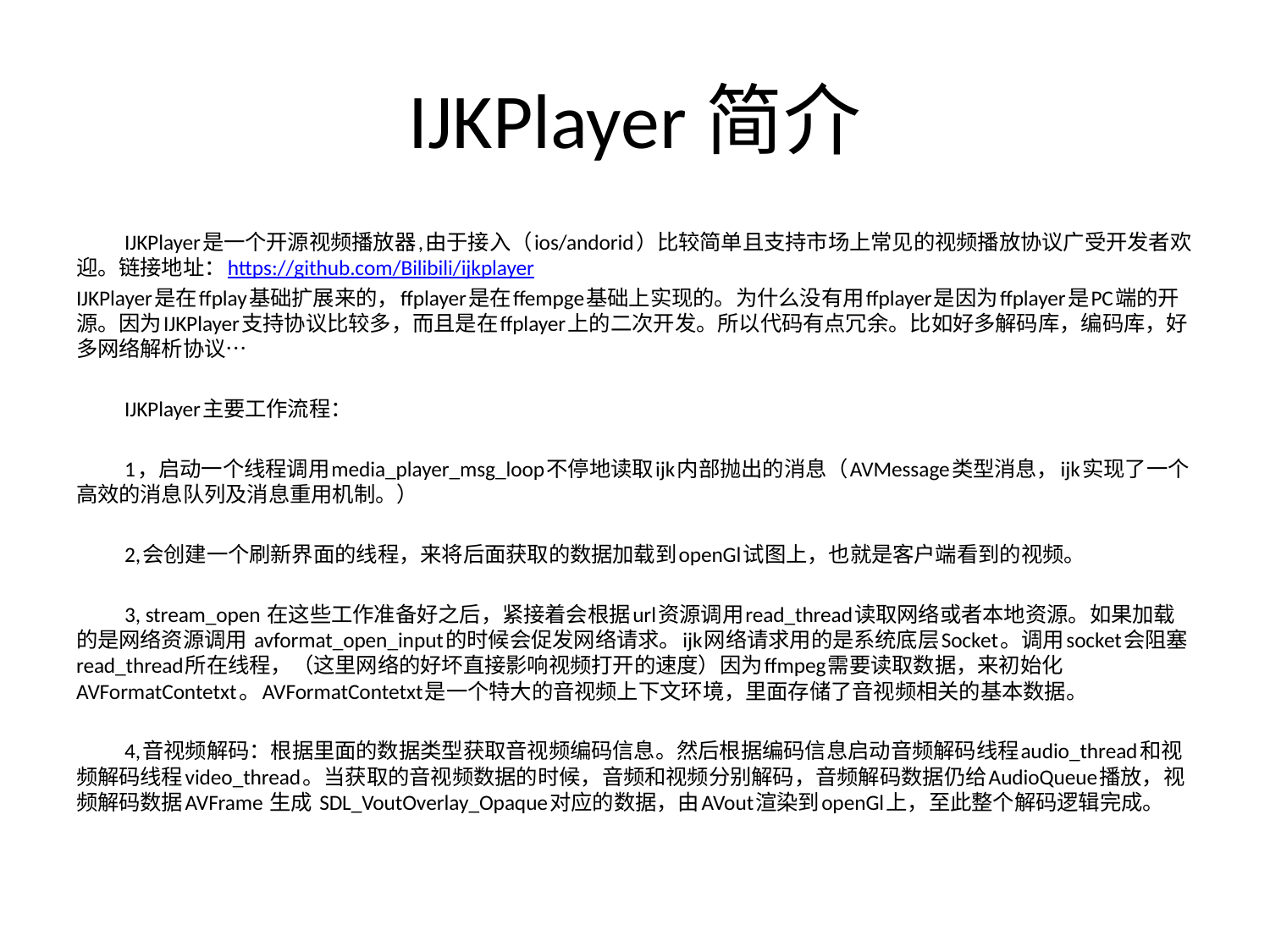

# IJKPlayer简介
	IJKPlayer是一个开源视频播放器,由于接入（ios/andorid）比较简单且支持市场上常见的视频播放协议广受开发者欢迎。链接地址：https://github.com/Bilibili/ijkplayer
IJKPlayer是在ffplay基础扩展来的，ffplayer是在ffempge基础上实现的。为什么没有用ffplayer是因为ffplayer是PC端的开源。因为IJKPlayer支持协议比较多，而且是在ffplayer上的二次开发。所以代码有点冗余。比如好多解码库，编码库，好多网络解析协议…

	IJKPlayer主要工作流程：

	1，启动一个线程调用media_player_msg_loop不停地读取ijk内部抛出的消息（AVMessage类型消息，ijk实现了一个高效的消息队列及消息重用机制。）

	2,会创建一个刷新界面的线程，来将后面获取的数据加载到openGl试图上，也就是客户端看到的视频。

	3, stream_open 在这些工作准备好之后，紧接着会根据url资源调用read_thread读取网络或者本地资源。如果加载的是网络资源调用 avformat_open_input的时候会促发网络请求。ijk网络请求用的是系统底层Socket。调用socket会阻塞read_thread所在线程，（这里网络的好坏直接影响视频打开的速度）因为ffmpeg需要读取数据，来初始化AVFormatContetxt。AVFormatContetxt是一个特大的音视频上下文环境，里面存储了音视频相关的基本数据。

	4,音视频解码：根据里面的数据类型获取音视频编码信息。然后根据编码信息启动音频解码线程audio_thread和视频解码线程video_thread。当获取的音视频数据的时候，音频和视频分别解码，音频解码数据仍给AudioQueue播放，视频解码数据AVFrame 生成 SDL_VoutOverlay_Opaque对应的数据，由AVout渲染到openGl上，至此整个解码逻辑完成。